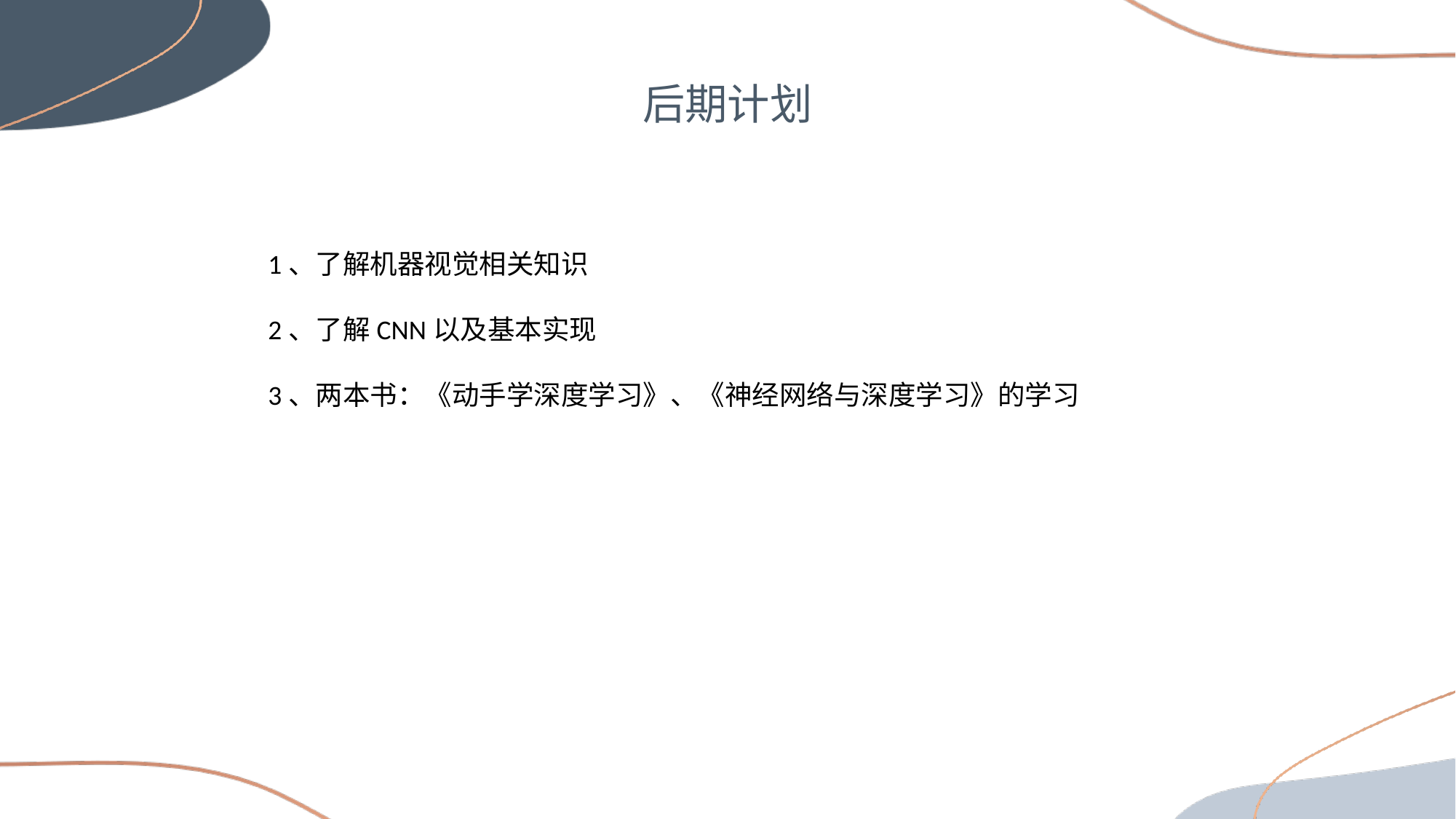

后期计划
1、了解机器视觉相关知识

2、了解CNN以及基本实现

3、两本书：《动手学深度学习》、《神经网络与深度学习》的学习